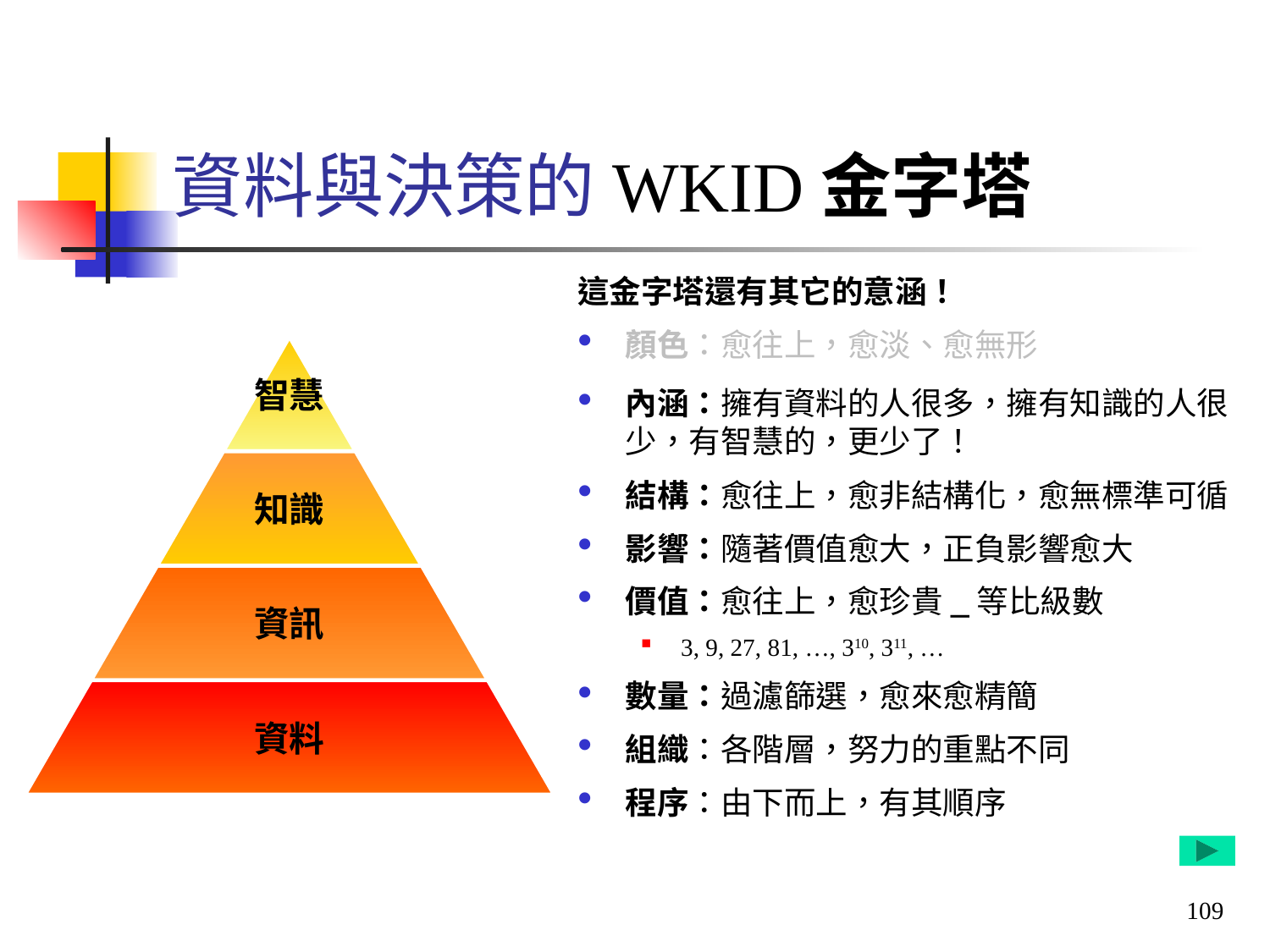

資料與決策的WKID金字塔
這金字塔還有其它的意涵！
顏色：愈往上，愈淡、愈無形
內涵：擁有資料的人很多，擁有知識的人很少，有智慧的，更少了！
結構：愈往上，愈非結構化，愈無標準可循
影響：隨著價值愈大，正負影響愈大
價值：愈往上，愈珍貴_等比級數
3, 9, 27, 81, …, 310, 311, …
數量：過濾篩選，愈來愈精簡
組織：各階層，努力的重點不同
程序：由下而上，有其順序
智慧
知識
資訊
資料